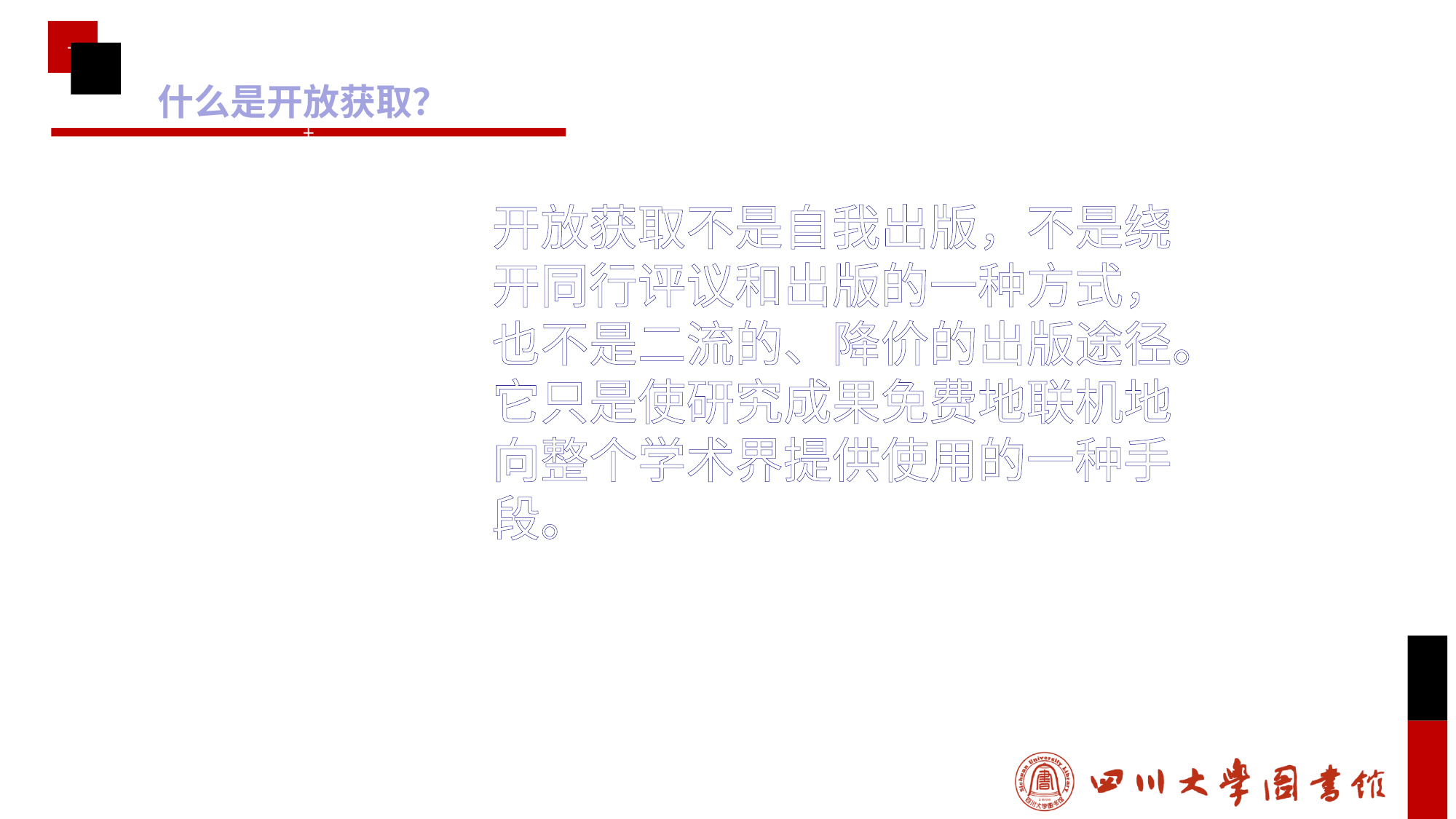

# 什么是开放获取？
开放获取不是自我出版，不是绕开同行评议和出版的一种方式，也不是二流的、降价的出版途径。它只是使研究成果免费地联机地向整个学术界提供使用的一种手段。